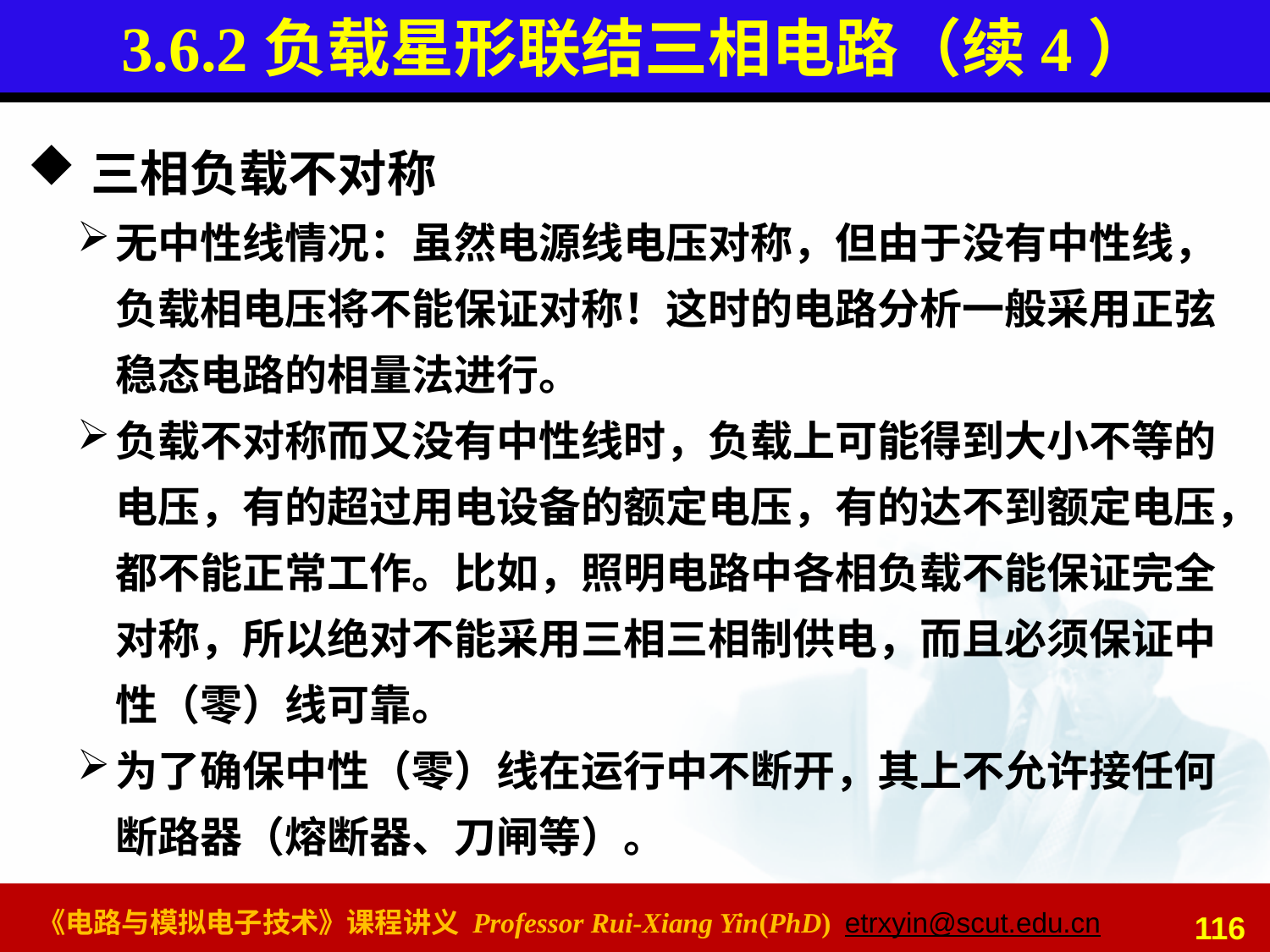

# 3.6.2负载星形联结三相电路（续4）
三相负载不对称
无中性线情况：虽然电源线电压对称，但由于没有中性线，负载相电压将不能保证对称！这时的电路分析一般采用正弦稳态电路的相量法进行。
负载不对称而又没有中性线时，负载上可能得到大小不等的电压，有的超过用电设备的额定电压，有的达不到额定电压，都不能正常工作。比如，照明电路中各相负载不能保证完全对称，所以绝对不能采用三相三相制供电，而且必须保证中性（零）线可靠。
为了确保中性（零）线在运行中不断开，其上不允许接任何断路器（熔断器、刀闸等）。
116